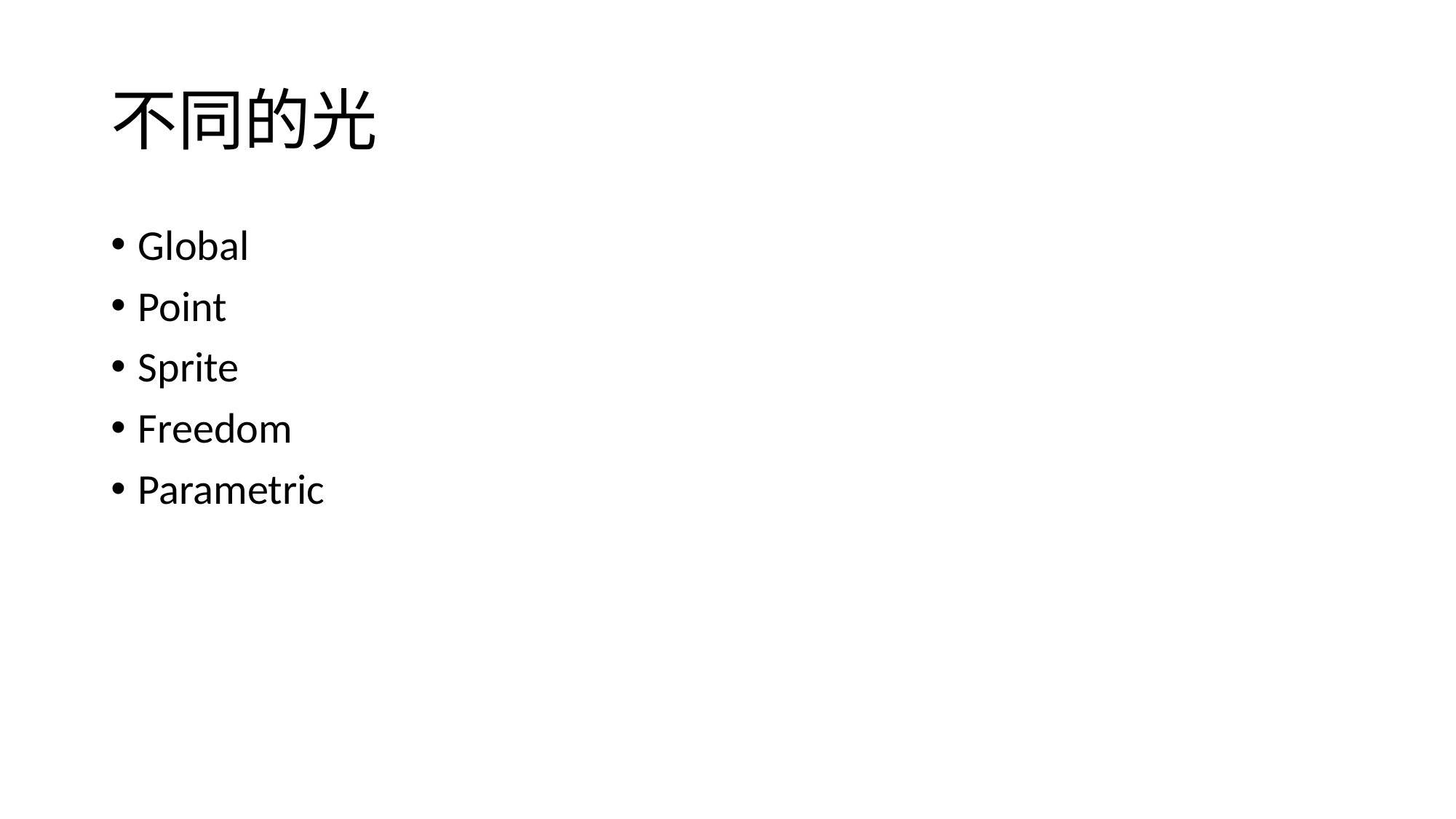

# 不同的光
Global
Point
Sprite
Freedom
Parametric